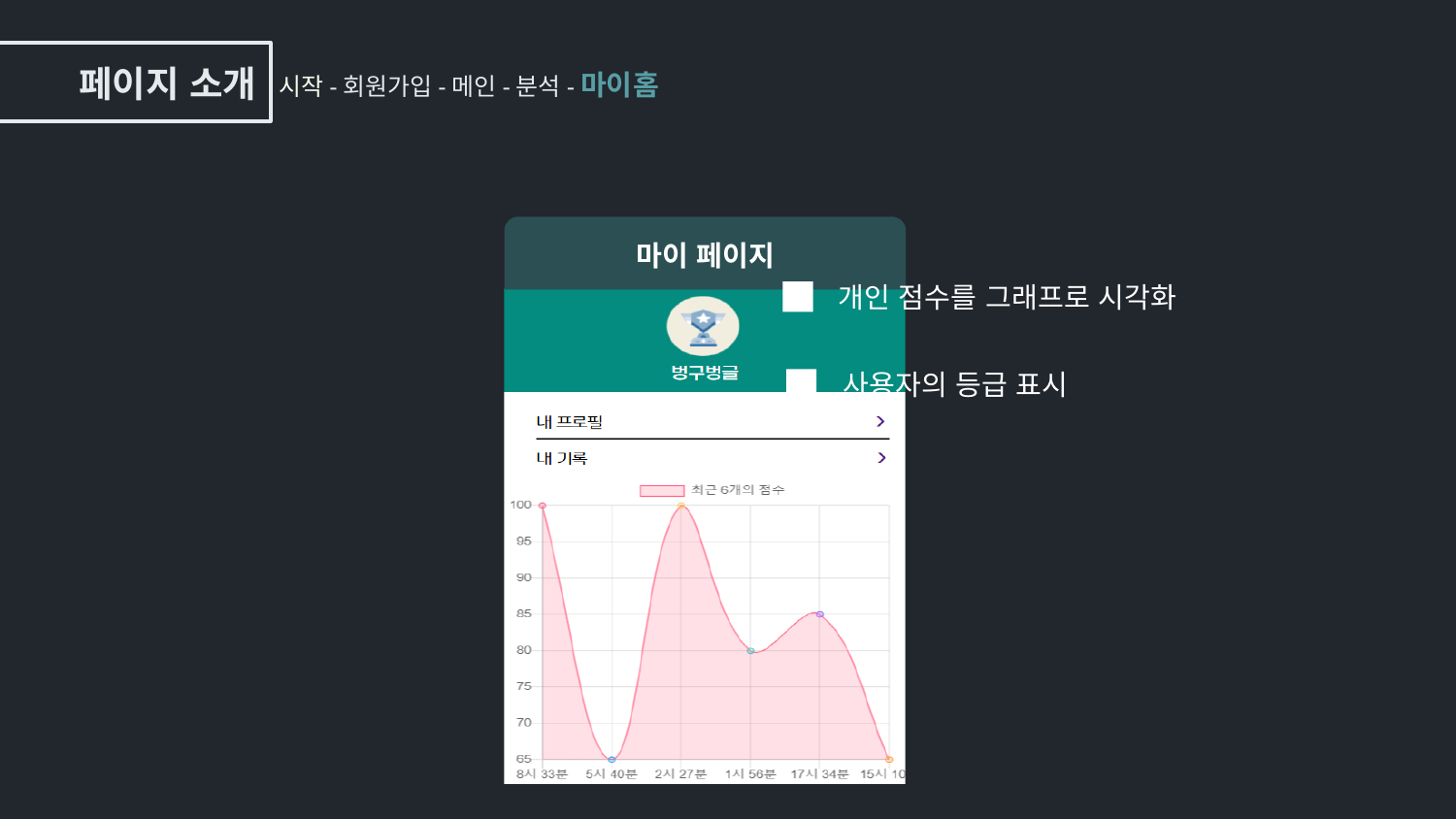

페이지 소개
시작-회원가입-메인-분석-마이홈

마이 페이지

개인 점수를 그래프로 시각화

사용자의 등급 표시